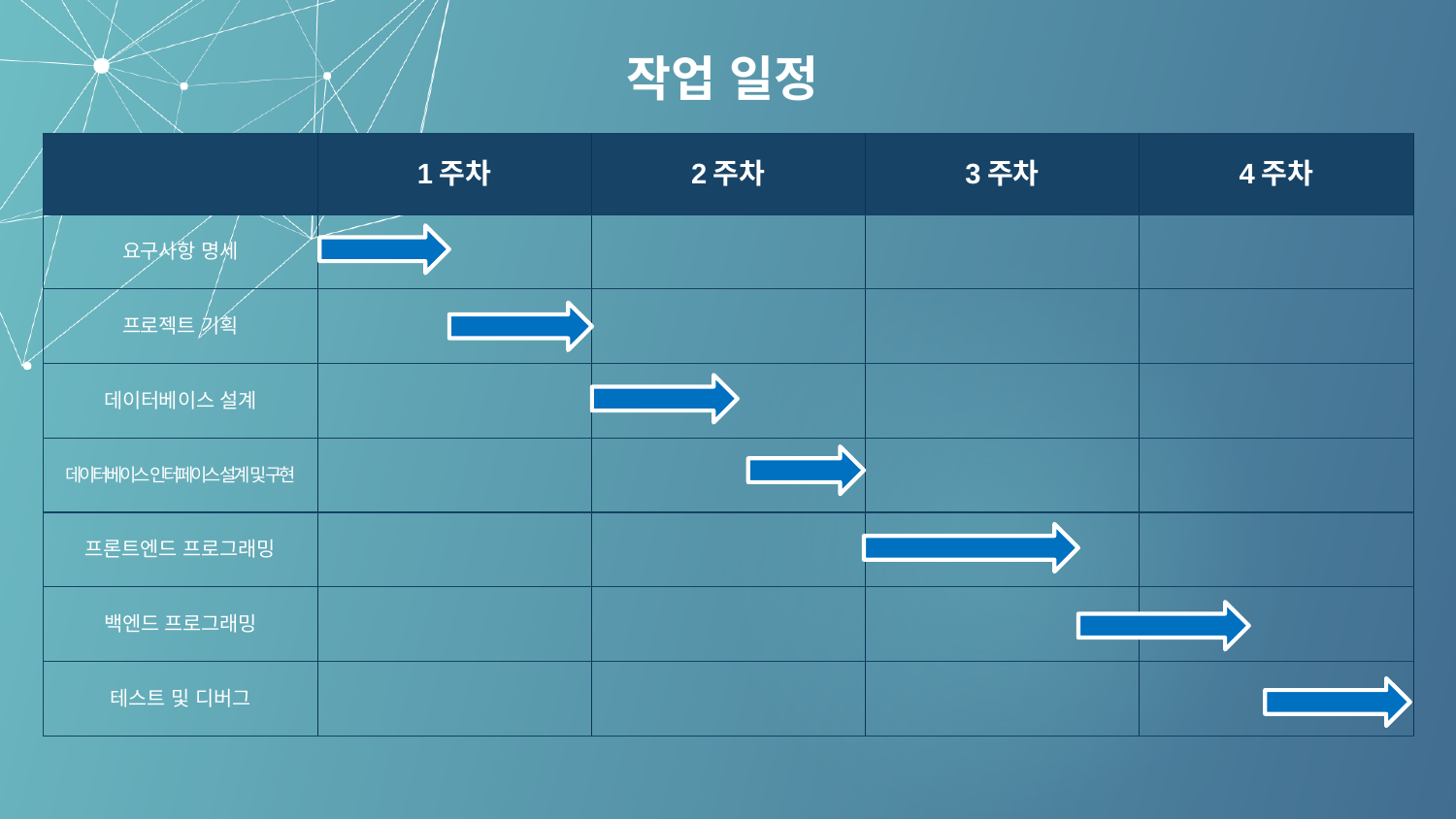

작업 일정
|  | 1주차 | 2주차 | 3주차 | 4주차 |
| --- | --- | --- | --- | --- |
| 요구사항 명세 |  |  |  |  |
| 프로젝트 기획 |  |  |  |  |
| 데이터베이스 설계 |  |  |  |  |
| 데이터베이스 인터페이스 설계 및 구현 |  |  |  |  |
| 프론트엔드 프로그래밍 |  |  |  |  |
| 백엔드 프로그래밍 |  |  |  |  |
| 테스트 및 디버그 |  |  |  |  |